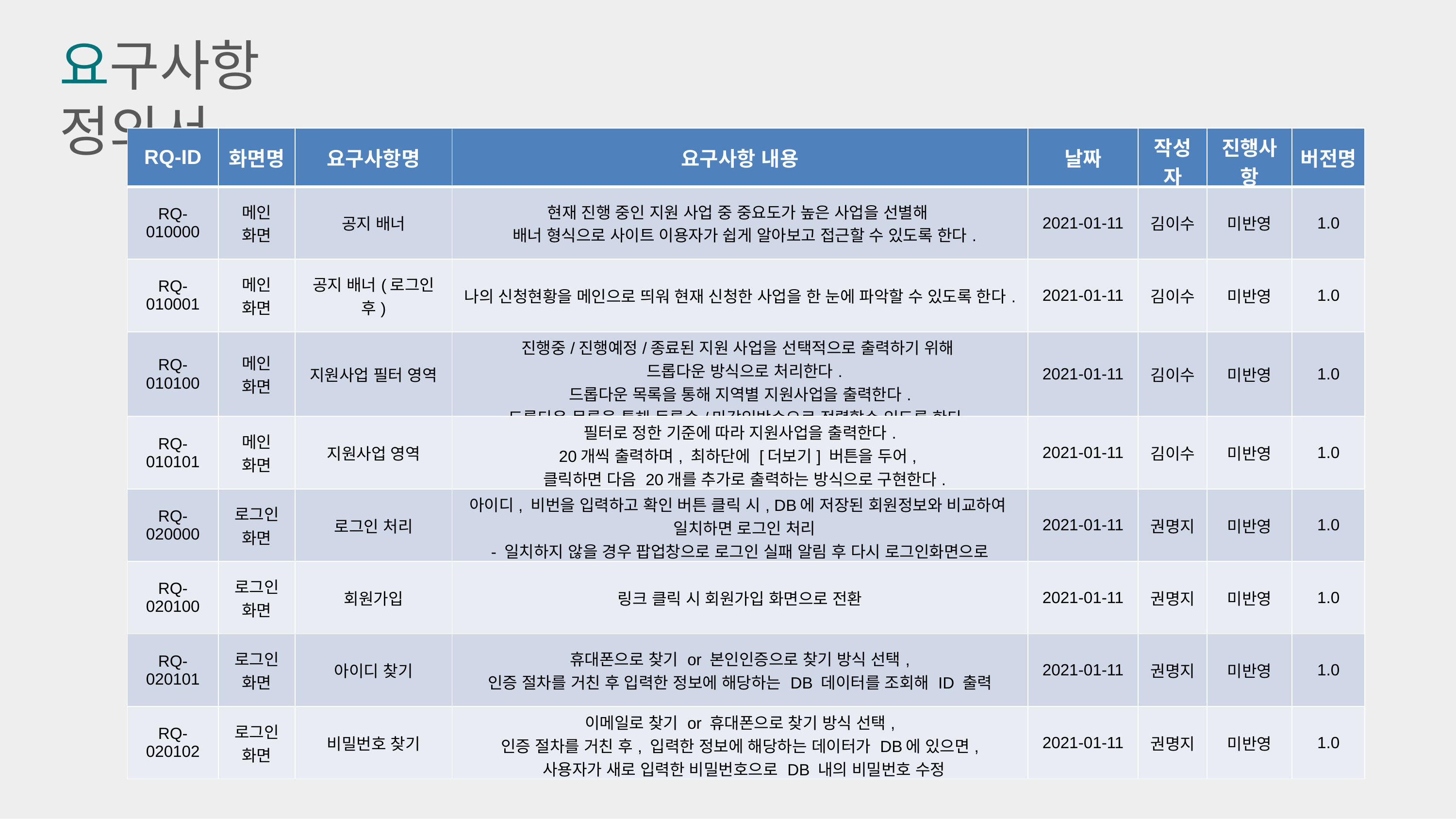

요구사항 정의서
| RQ-ID | 화면명 | 요구사항명 | 요구사항 내용 | 날짜 | 작성자 | 진행사항 | 버전명 |
| --- | --- | --- | --- | --- | --- | --- | --- |
| RQ-010000 | 메인 화면 | 공지 배너 | 현재 진행 중인 지원 사업 중 중요도가 높은 사업을 선별해 배너 형식으로 사이트 이용자가 쉽게 알아보고 접근할 수 있도록 한다. | 2021-01-11 | 김이수 | 미반영 | 1.0 |
| RQ-010001 | 메인 화면 | 공지 배너(로그인 후) | 나의 신청현황을 메인으로 띄워 현재 신청한 사업을 한 눈에 파악할 수 있도록 한다. | 2021-01-11 | 김이수 | 미반영 | 1.0 |
| RQ-010100 | 메인 화면 | 지원사업 필터 영역 | 진행중/진행예정/종료된 지원 사업을 선택적으로 출력하기 위해 드롭다운 방식으로 처리한다. 드롭다운 목록을 통해 지역별 지원사업을 출력한다. 드롭다운 목록을 통해 등록순/마감임박순으로 정렬할수 있도록 한다. | 2021-01-11 | 김이수 | 미반영 | 1.0 |
| RQ-010101 | 메인 화면 | 지원사업 영역 | 필터로 정한 기준에 따라 지원사업을 출력한다. 20개씩 출력하며, 최하단에 [더보기] 버튼을 두어, 클릭하면 다음 20개를 추가로 출력하는 방식으로 구현한다. | 2021-01-11 | 김이수 | 미반영 | 1.0 |
| RQ-020000 | 로그인 화면 | 로그인 처리 | 아이디, 비번을 입력하고 확인 버튼 클릭 시, DB에 저장된 회원정보와 비교하여 일치하면 로그인 처리 - 일치하지 않을 경우 팝업창으로 로그인 실패 알림 후 다시 로그인화면으로 | 2021-01-11 | 권명지 | 미반영 | 1.0 |
| RQ-020100 | 로그인 화면 | 회원가입 | 링크 클릭 시 회원가입 화면으로 전환 | 2021-01-11 | 권명지 | 미반영 | 1.0 |
| RQ-020101 | 로그인 화면 | 아이디 찾기 | 휴대폰으로 찾기 or 본인인증으로 찾기 방식 선택, 인증 절차를 거친 후 입력한 정보에 해당하는 DB 데이터를 조회해 ID 출력 | 2021-01-11 | 권명지 | 미반영 | 1.0 |
| RQ-020102 | 로그인 화면 | 비밀번호 찾기 | 이메일로 찾기 or 휴대폰으로 찾기 방식 선택, 인증 절차를 거친 후, 입력한 정보에 해당하는 데이터가 DB에 있으면, 사용자가 새로 입력한 비밀번호으로 DB 내의 비밀번호 수정 | 2021-01-11 | 권명지 | 미반영 | 1.0 |